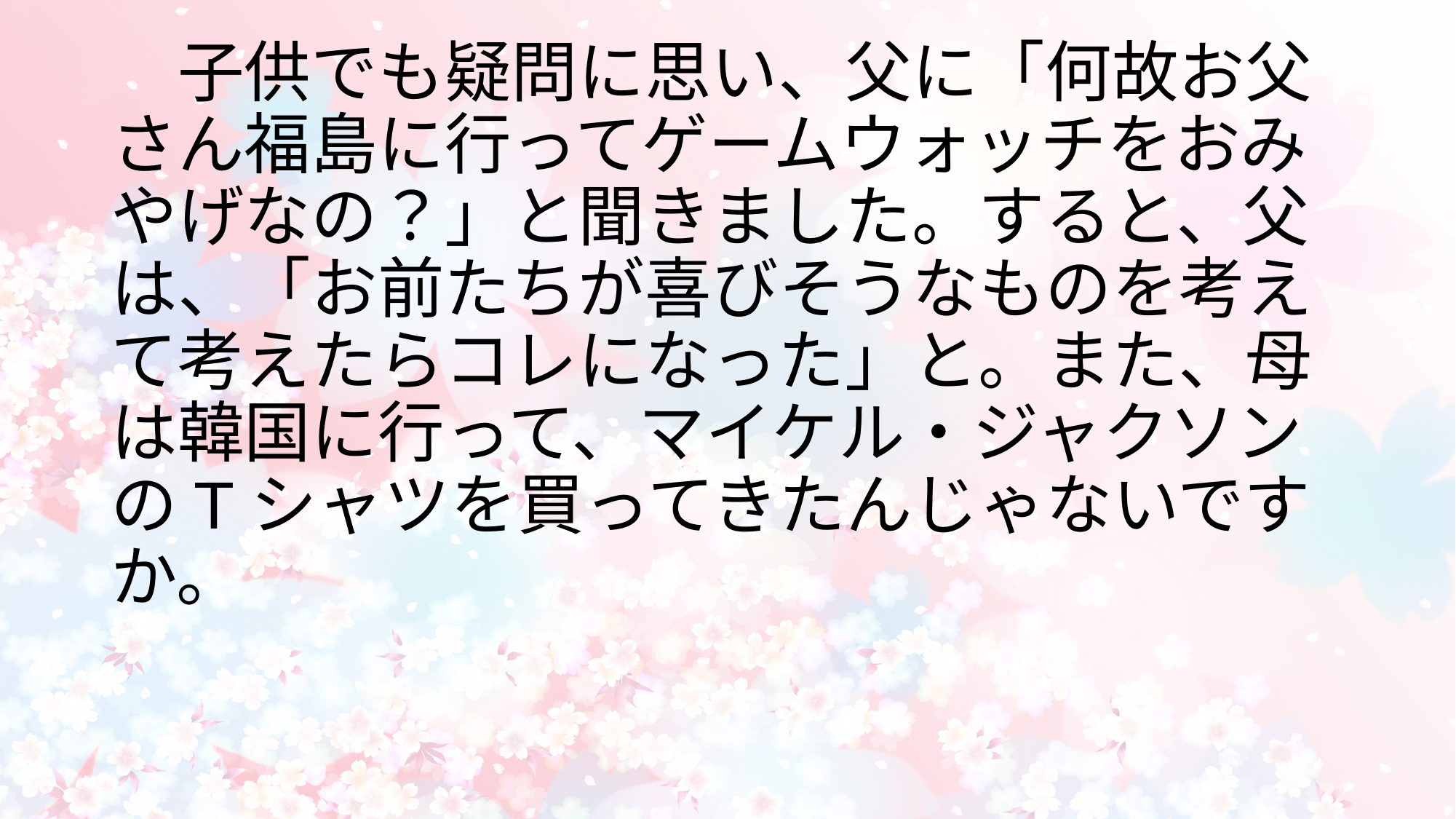

子供でも疑問に思い、父に「何故お父さん福島に行ってゲームウォッチをおみやげなの？」と聞きました。すると、父は、「お前たちが喜びそうなものを考えて考えたらコレになった」と。また、母は韓国に行って、マイケル・ジャクソンのTシャツを買ってきたんじゃないですか。